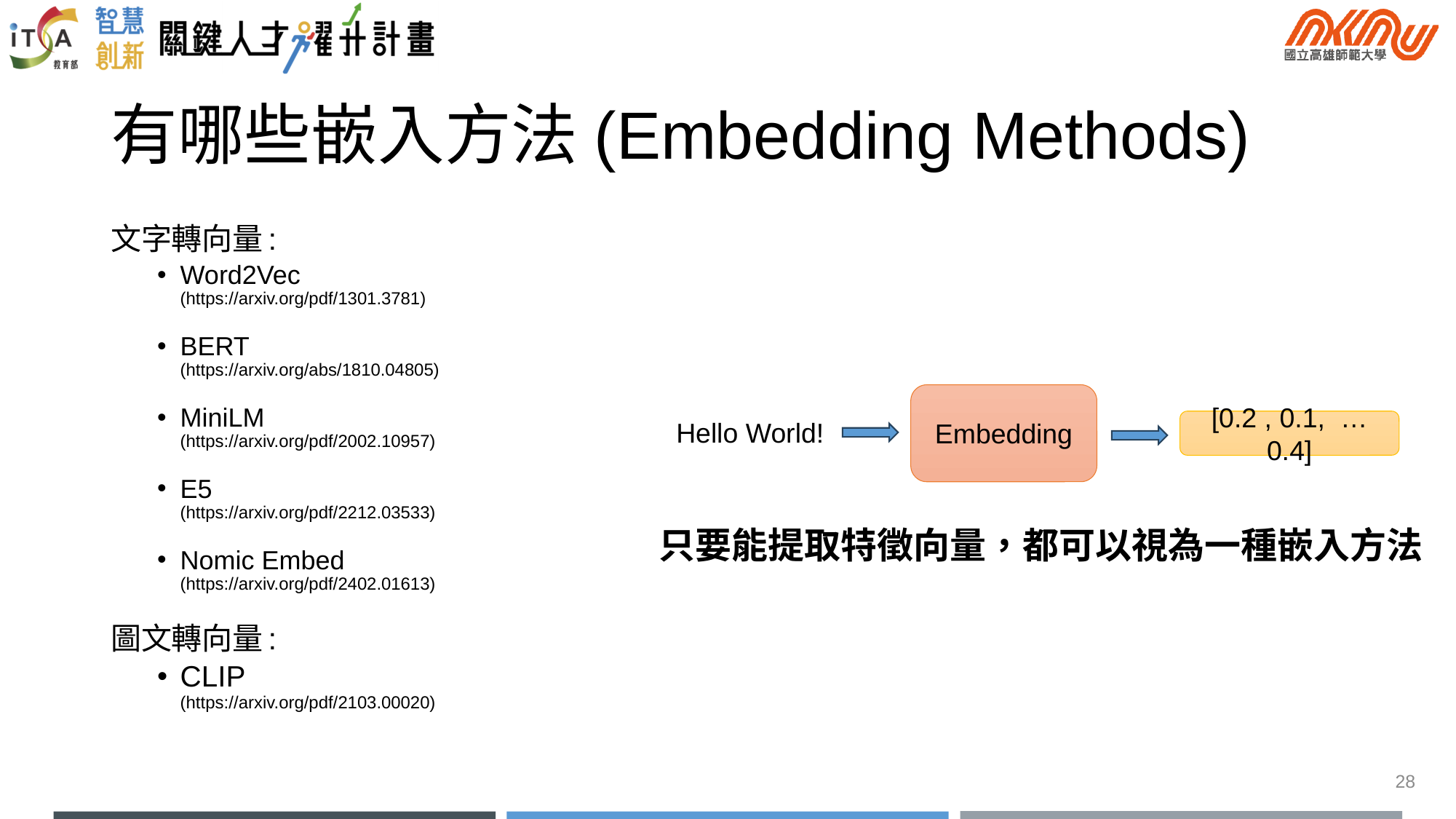

# 有哪些嵌入方法(Embedding Methods)
文字轉向量:
Word2Vec
(https://arxiv.org/pdf/1301.3781)
BERT
(https://arxiv.org/abs/1810.04805)
MiniLM
(https://arxiv.org/pdf/2002.10957)
E5
(https://arxiv.org/pdf/2212.03533)
Nomic Embed
(https://arxiv.org/pdf/2402.01613)
圖文轉向量:
CLIP
(https://arxiv.org/pdf/2103.00020)

Embedding
Hello World!
[0.2 , 0.1,  … 0.4]

只要能提取特徵向量，都可以視為一種嵌入方法
28